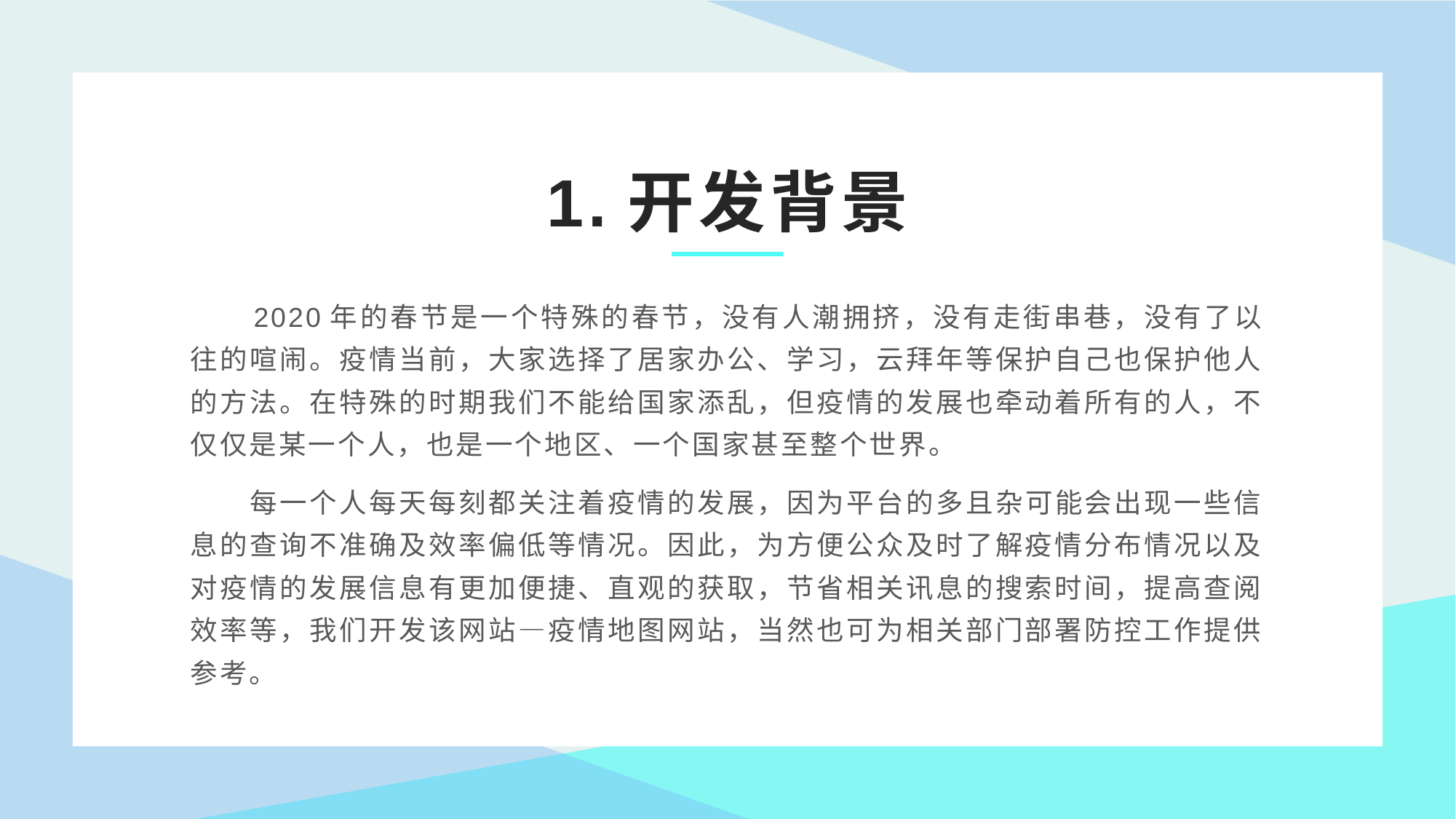

1.开发背景

      2020年的春节是一个特殊的春节，没有人潮拥挤，没有走街串巷，没有了以往的喧闹。疫情当前，大家选择了居家办公、学习，云拜年等保护自己也保护他人的方法。在特殊的时期我们不能给国家添乱，但疫情的发展也牵动着所有的人，不仅仅是某一个人，也是一个地区、一个国家甚至整个世界。
      每一个人每天每刻都关注着疫情的发展，因为平台的多且杂可能会出现一些信息的查询不准确及效率偏低等情况。因此，为方便公众及时了解疫情分布情况以及对疫情的发展信息有更加便捷、直观的获取，节省相关讯息的搜索时间，提高查阅效率等，我们开发该网站—疫情地图网站，当然也可为相关部门部署防控工作提供参考。